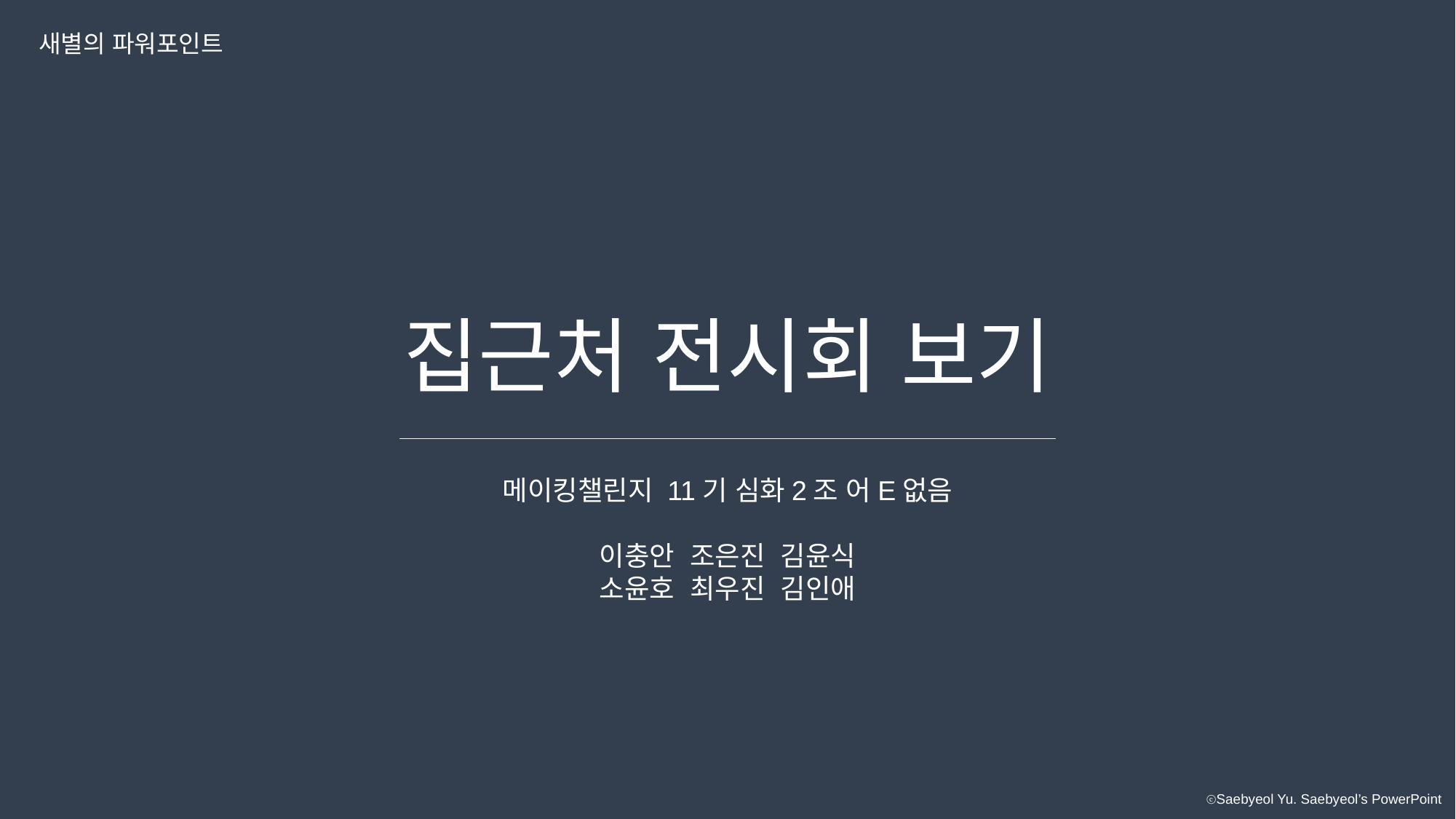

새별의 파워포인트
집근처 전시회 보기
메이킹챌린지 11기 심화2조 어E없음

이충안  조은진  김윤식
소윤호  최우진  김인애